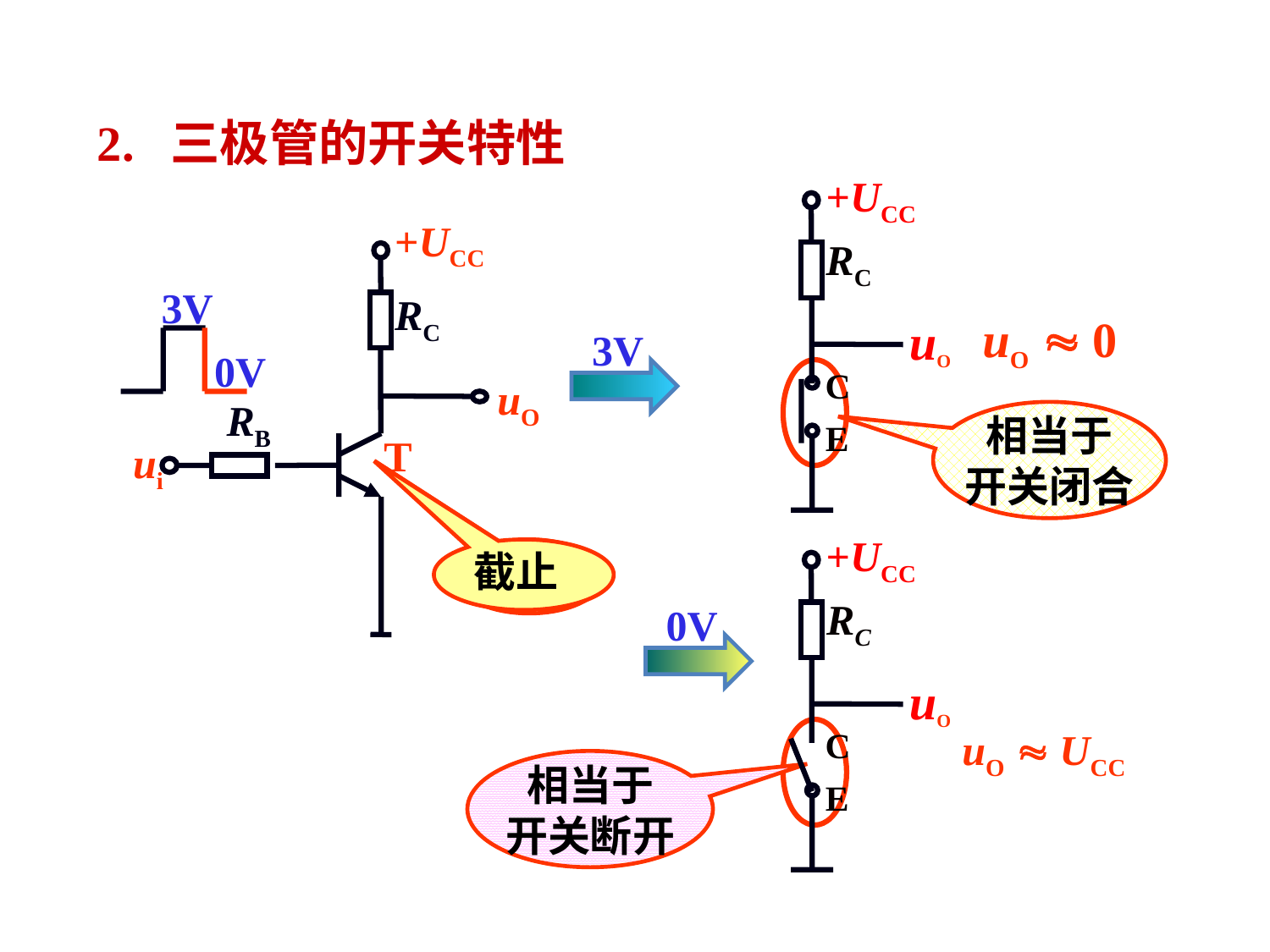

2.  三极管的开关特性
+UCC

RC

uO

C

E

+UCC

RC

uO

RB
T

ui

3V
uO ≈ 0
3V

0V

相当于
开关闭合
+UCC

RC

uO

C

E

截止

饱和
0V

uO ≈ UCC

相当于
开关断开